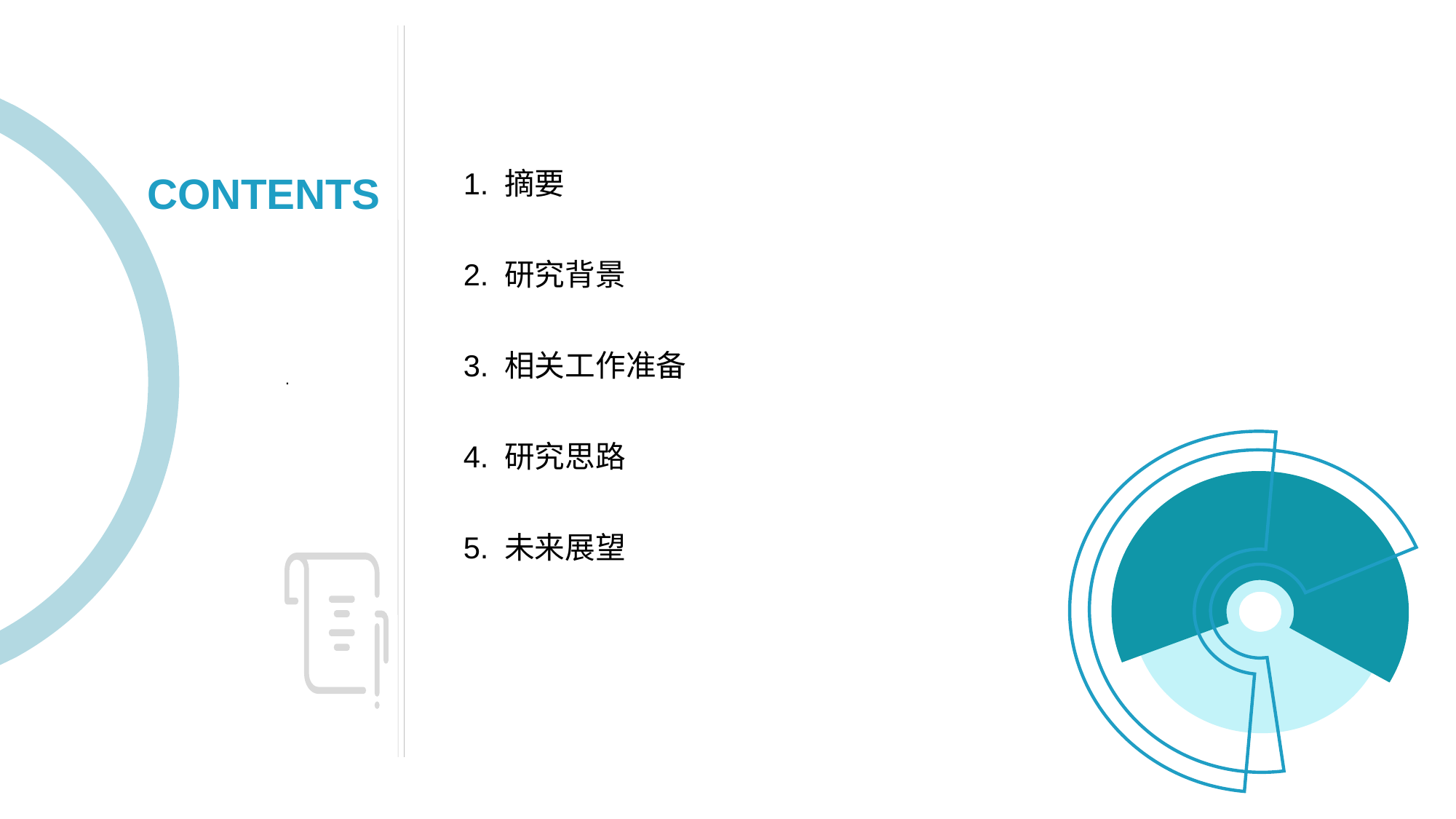

摘要
研究背景
相关工作准备
研究思路
未来展望

CONTENTS
.